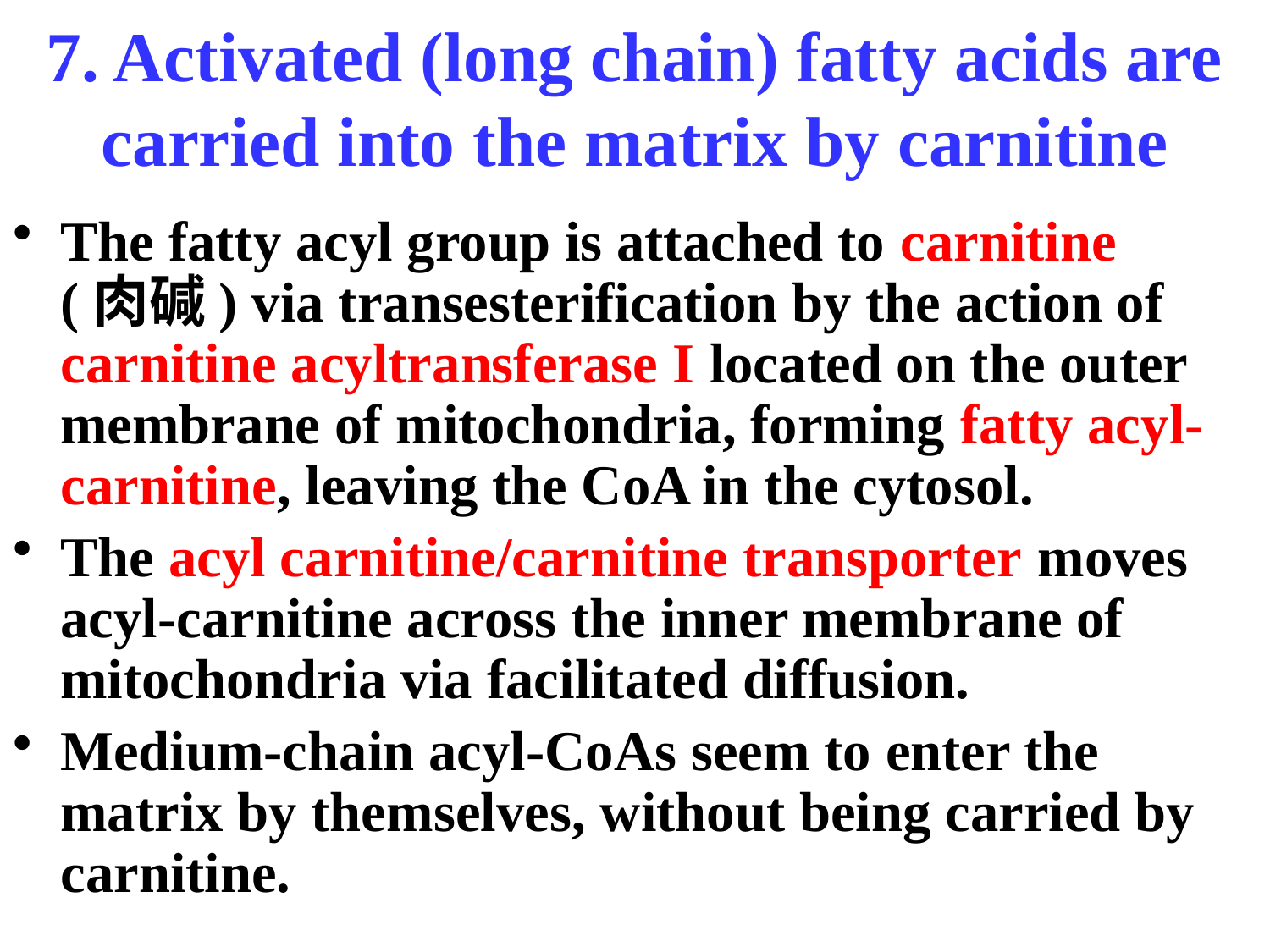

# 7. Activated (long chain) fatty acids are carried into the matrix by carnitine
The fatty acyl group is attached to carnitine     (肉碱) via transesterification by the action of carnitine acyltransferase I located on the outer membrane of mitochondria, forming fatty acyl-carnitine, leaving the CoA in the cytosol.
The acyl carnitine/carnitine transporter moves acyl-carnitine across the inner membrane of mitochondria via facilitated diffusion.
Medium-chain acyl-CoAs seem to enter the matrix by themselves, without being carried by carnitine.